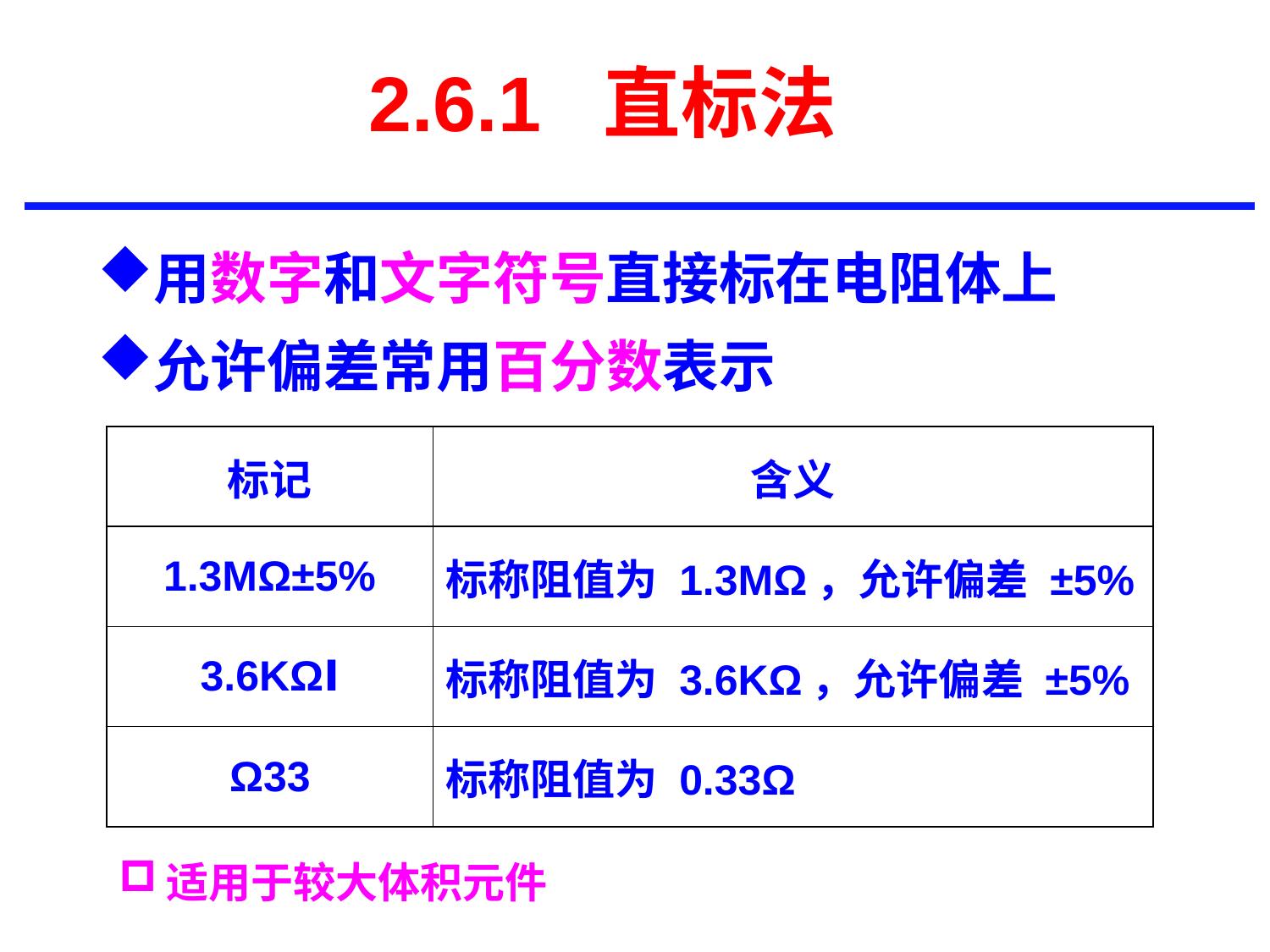

2.6.1  直标法
用数字和文字符号直接标在电阻体上
允许偏差常用百分数表示
| 标记 | 含义 |
| --- | --- |
| 1.3MΩ±5% | 标称阻值为 1.3MΩ，允许偏差 ±5% |
| 3.6KΩⅠ | 标称阻值为 3.6KΩ，允许偏差 ±5% |
| Ω33 | 标称阻值为 0.33Ω |
适用于较大体积元件